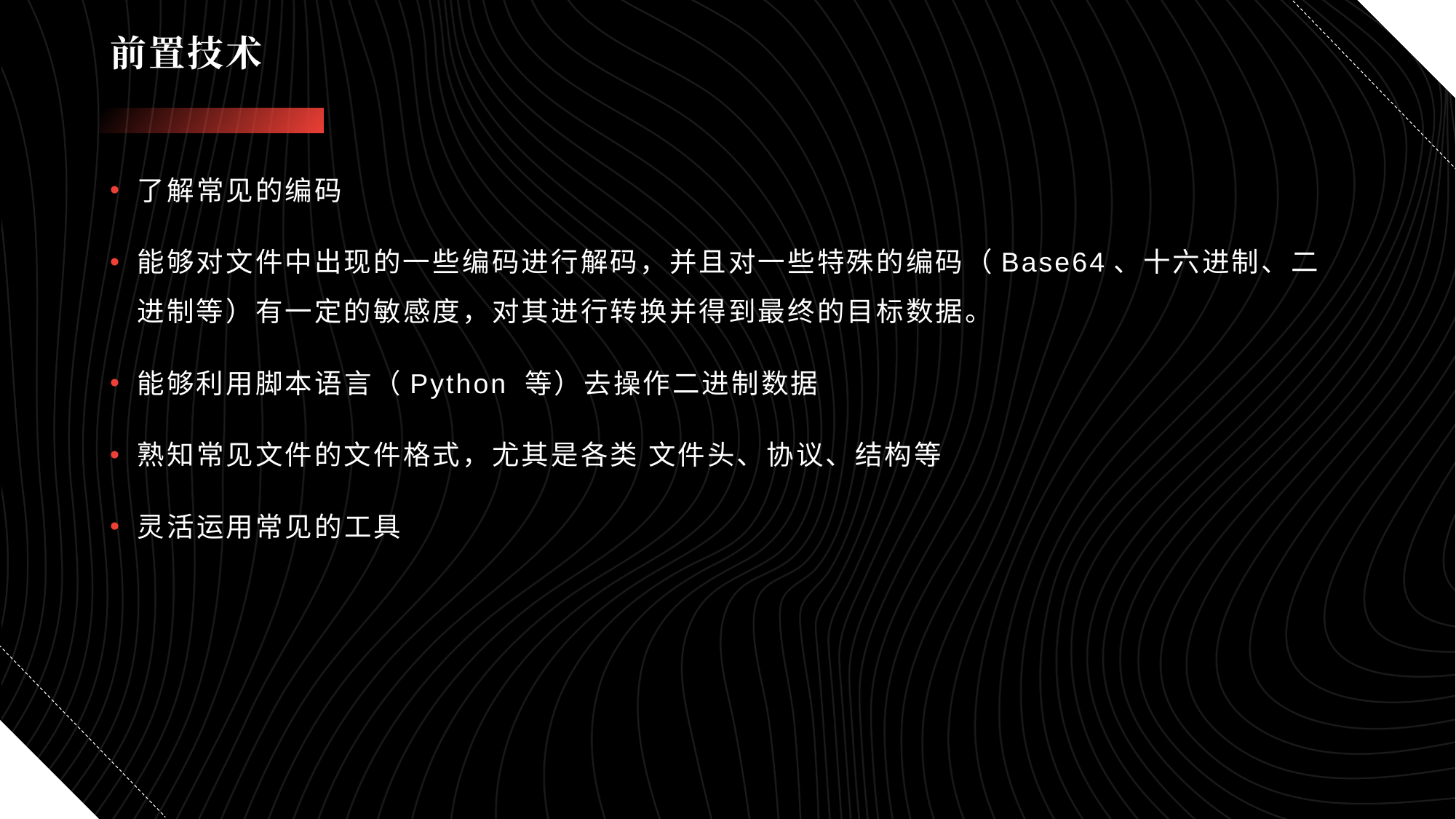

# 前置技术
了解常见的编码
能够对文件中出现的一些编码进行解码，并且对一些特殊的编码（Base64、十六进制、二进制等）有一定的敏感度，对其进行转换并得到最终的目标数据。
能够利用脚本语言（Python 等）去操作二进制数据
熟知常见文件的文件格式，尤其是各类 文件头、协议、结构等
灵活运用常见的工具